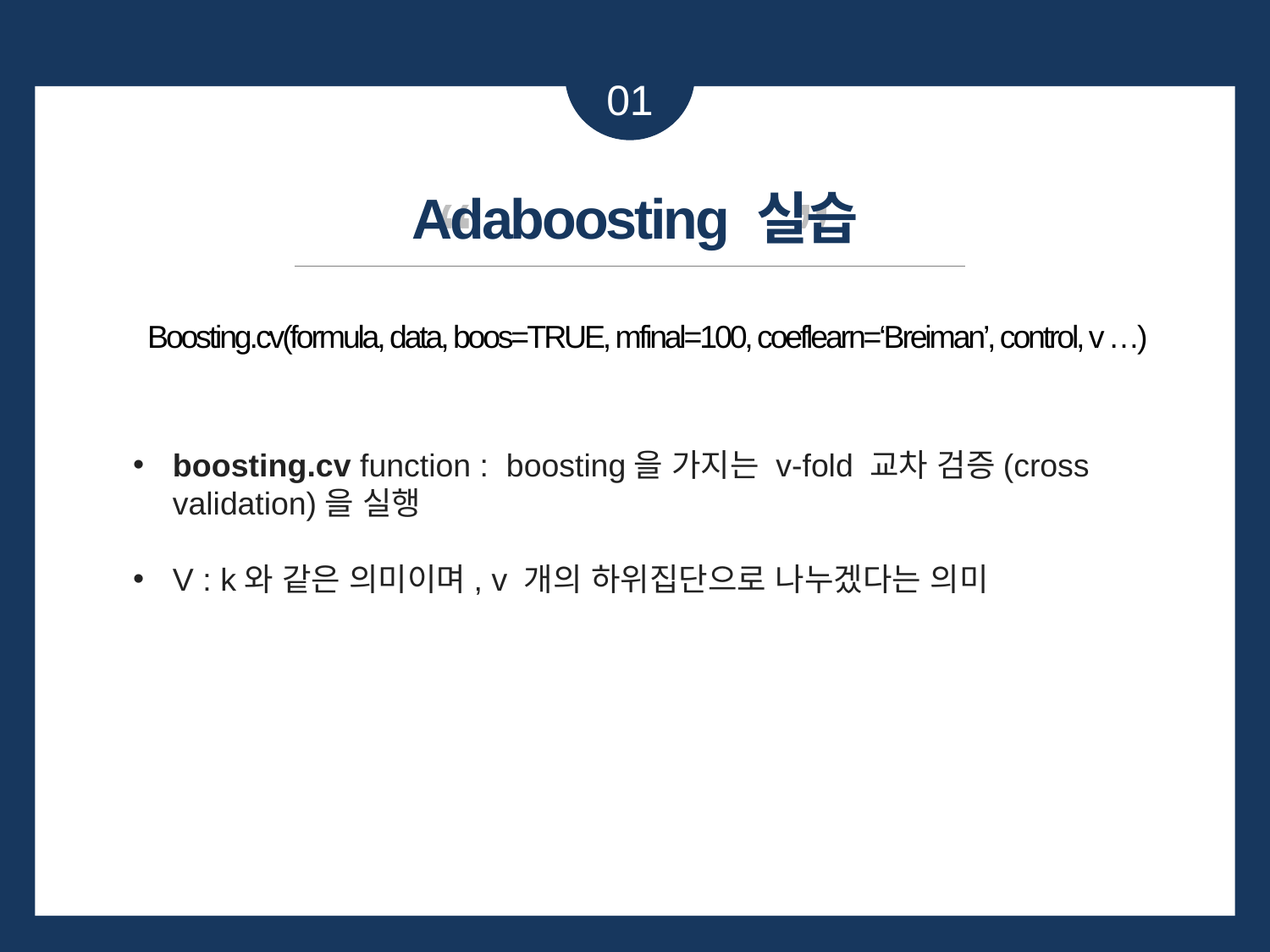

01

“           ”
Adaboosting 실습
Boosting.cv(formula, data, boos=TRUE, mfinal=100, coeflearn=‘Breiman’, control, v …)
boosting.cv function :  boosting을 가지는 v-fold 교차 검증(cross validation)을 실행

V : k와 같은 의미이며, v 개의 하위집단으로 나누겠다는 의미